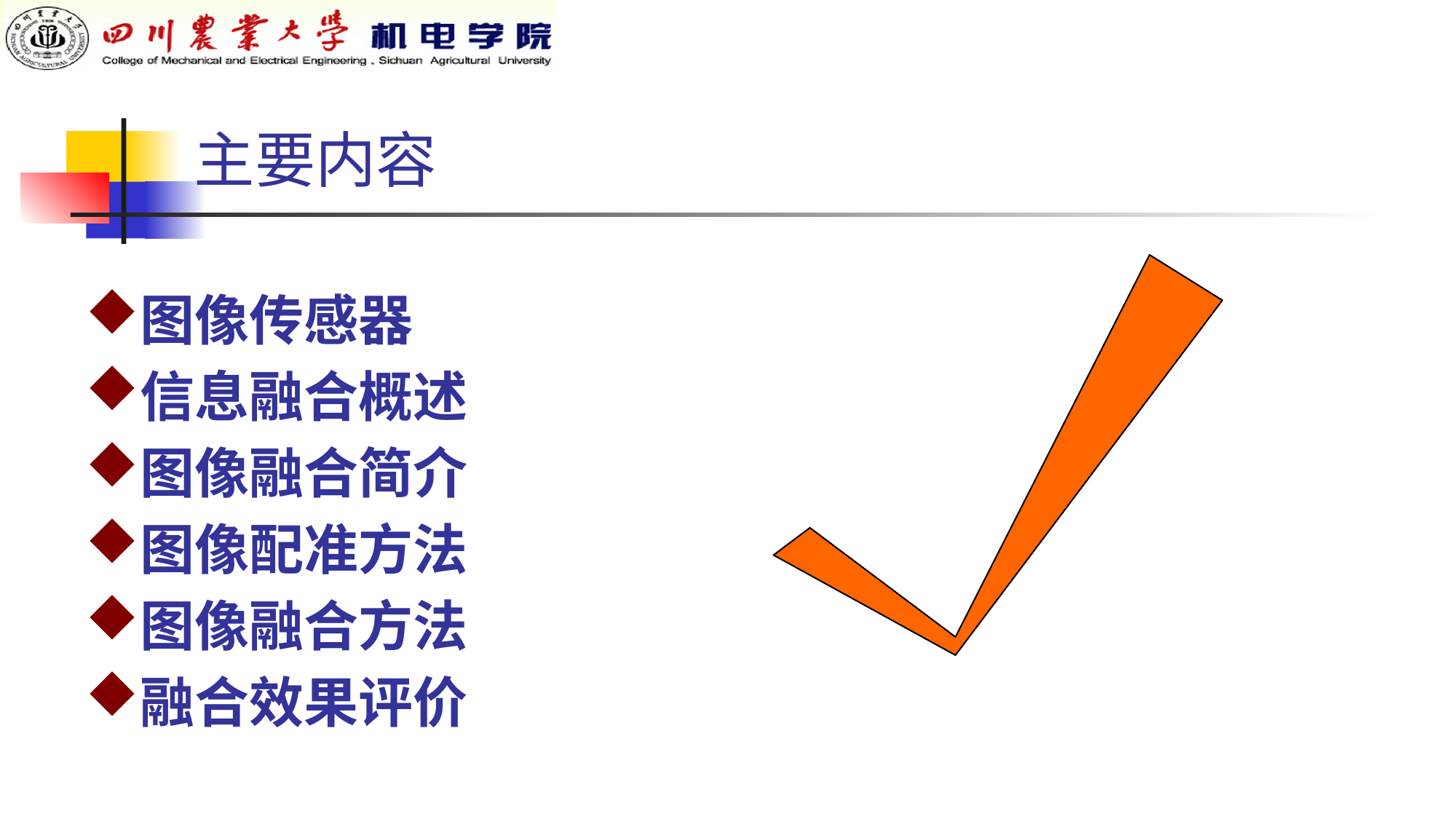

# 主要内容

图像传感器
信息融合概述
图像融合简介
图像配准方法
图像融合方法
融合效果评价